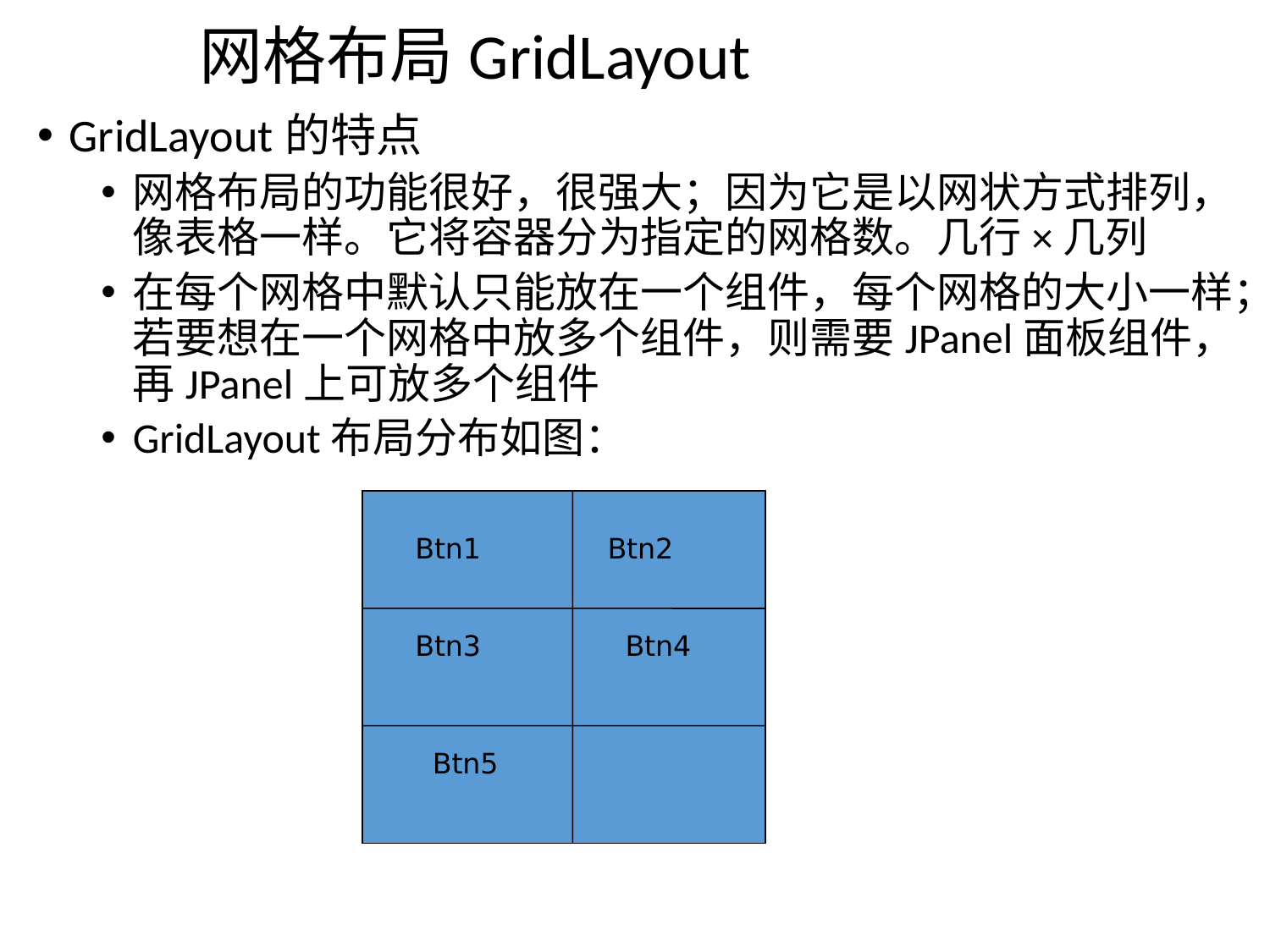

网格布局GridLayout
GridLayout的特点
网格布局的功能很好，很强大；因为它是以网状方式排列，像表格一样。它将容器分为指定的网格数。几行×几列
在每个网格中默认只能放在一个组件，每个网格的大小一样；若要想在一个网格中放多个组件，则需要JPanel面板组件，再JPanel上可放多个组件
GridLayout布局分布如图：

Btn1
Btn2

Btn3
Btn4

Btn5